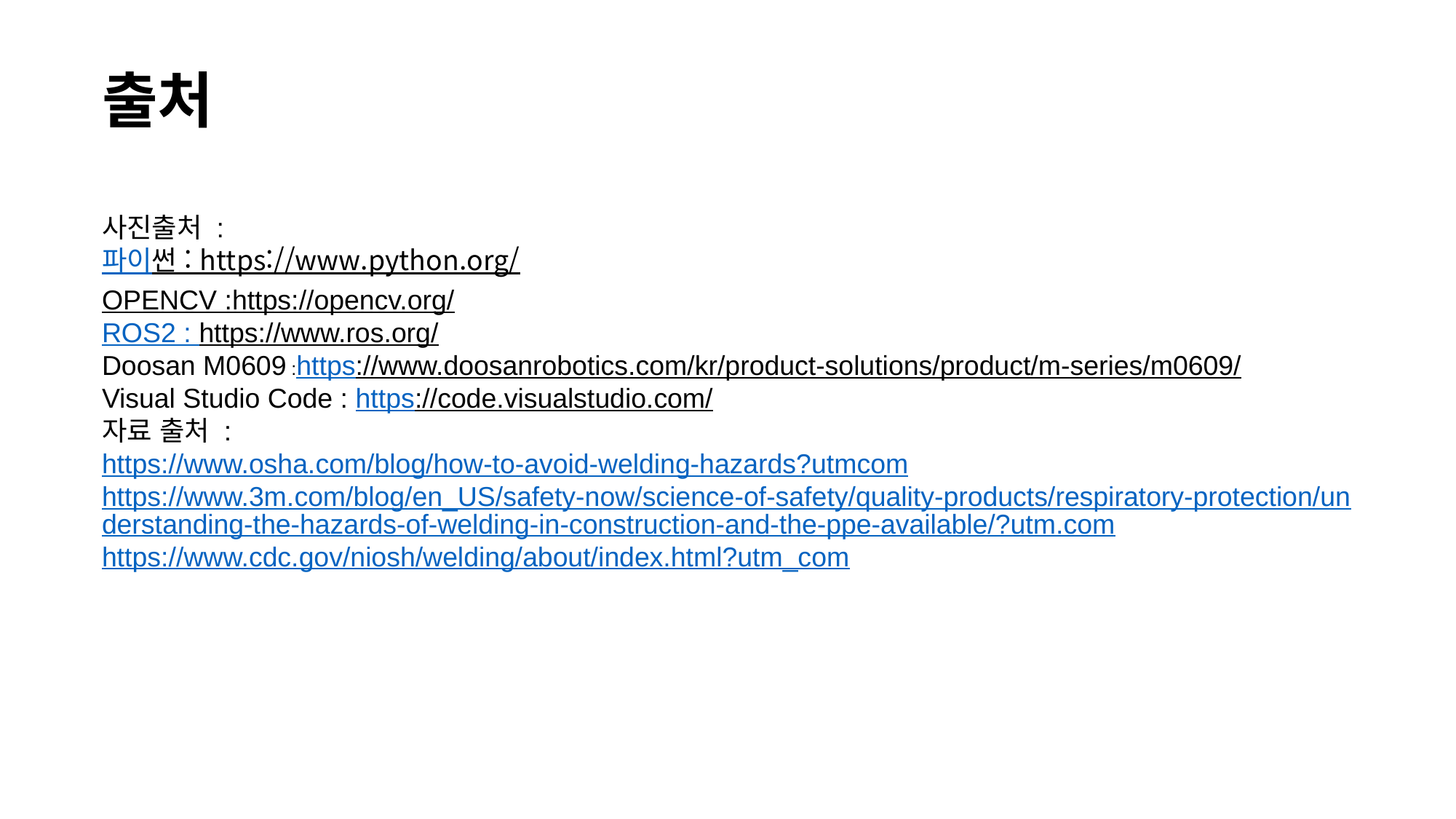

출처
사진출처 :
파이썬 : https://www.python.org/
OPENCV :https://opencv.org/
ROS2 : https://www.ros.org/
Doosan M0609 :https://www.doosanrobotics.com/kr/product-solutions/product/m-series/m0609/
Visual Studio Code : https://code.visualstudio.com/
자료 출처 :
https://www.osha.com/blog/how-to-avoid-welding-hazards?utmcom
https://www.3m.com/blog/en_US/safety-now/science-of-safety/quality-products/respiratory-protection/understanding-the-hazards-of-welding-in-construction-and-the-ppe-available/?utm.com
https://www.cdc.gov/niosh/welding/about/index.html?utm_com